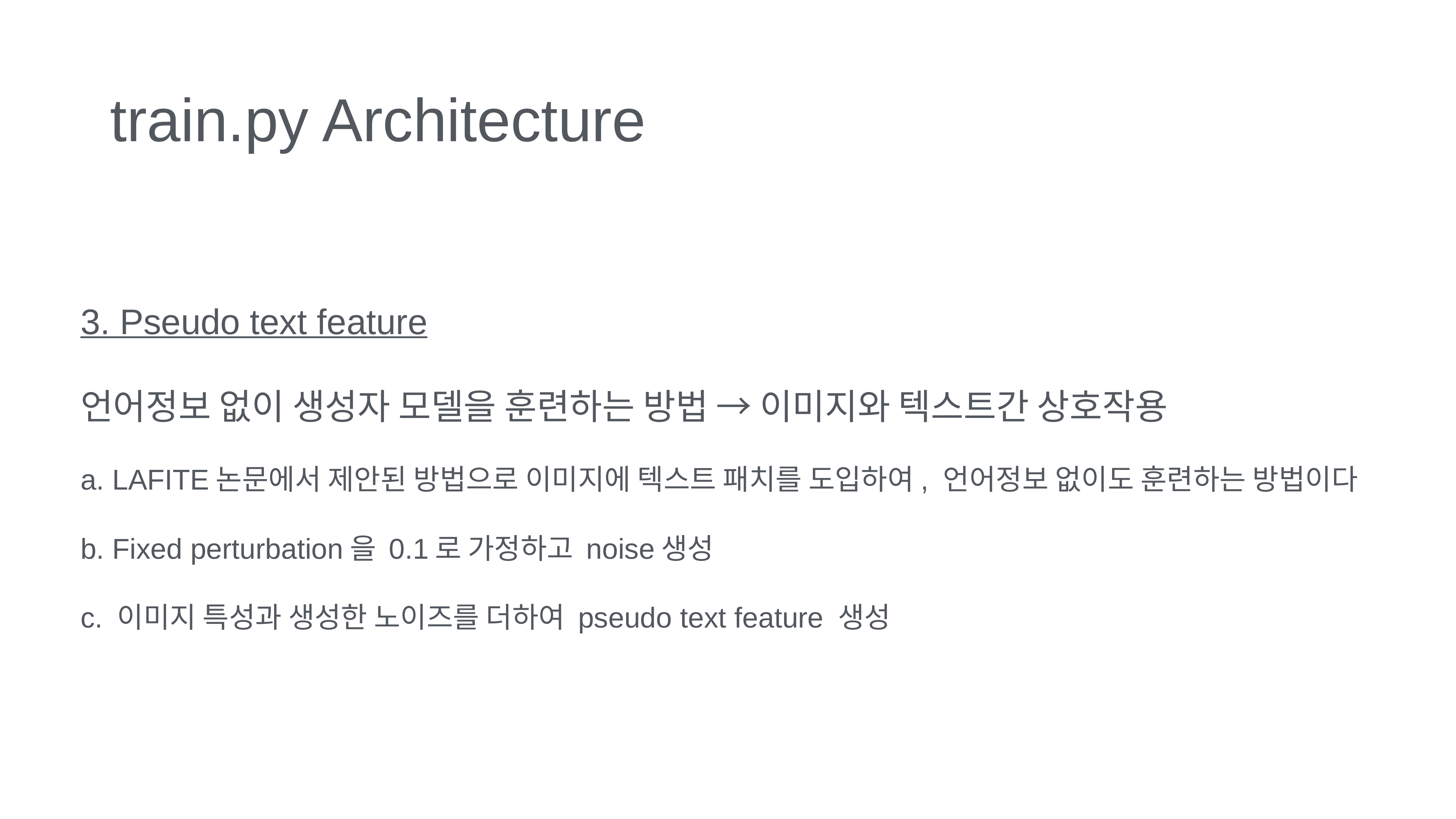

# train.py Architecture
3. Pseudo text feature
언어정보 없이 생성자 모델을 훈련하는 방법 → 이미지와 텍스트간 상호작용
a. LAFITE논문에서 제안된 방법으로 이미지에 텍스트 패치를 도입하여, 언어정보 없이도 훈련하는 방법이다
b. Fixed perturbation을 0.1로 가정하고 noise생성
c. 이미지 특성과 생성한 노이즈를 더하여 pseudo text feature 생성